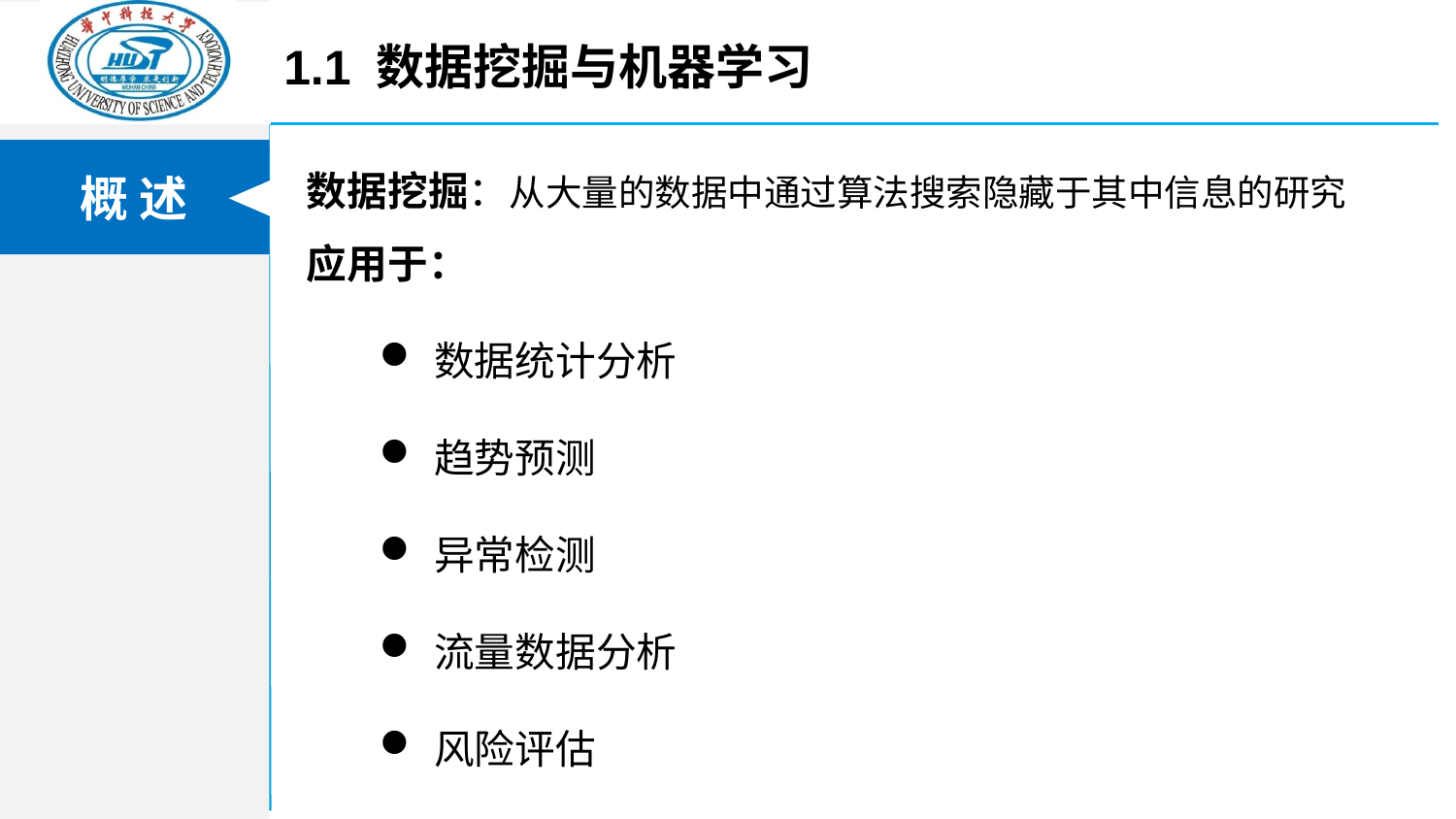

1.1 数据挖掘与机器学习
数据挖掘：从大量的数据中通过算法搜索隐藏于其中信息的研究
应用于：
数据统计分析
趋势预测
异常检测
流量数据分析
风险评估